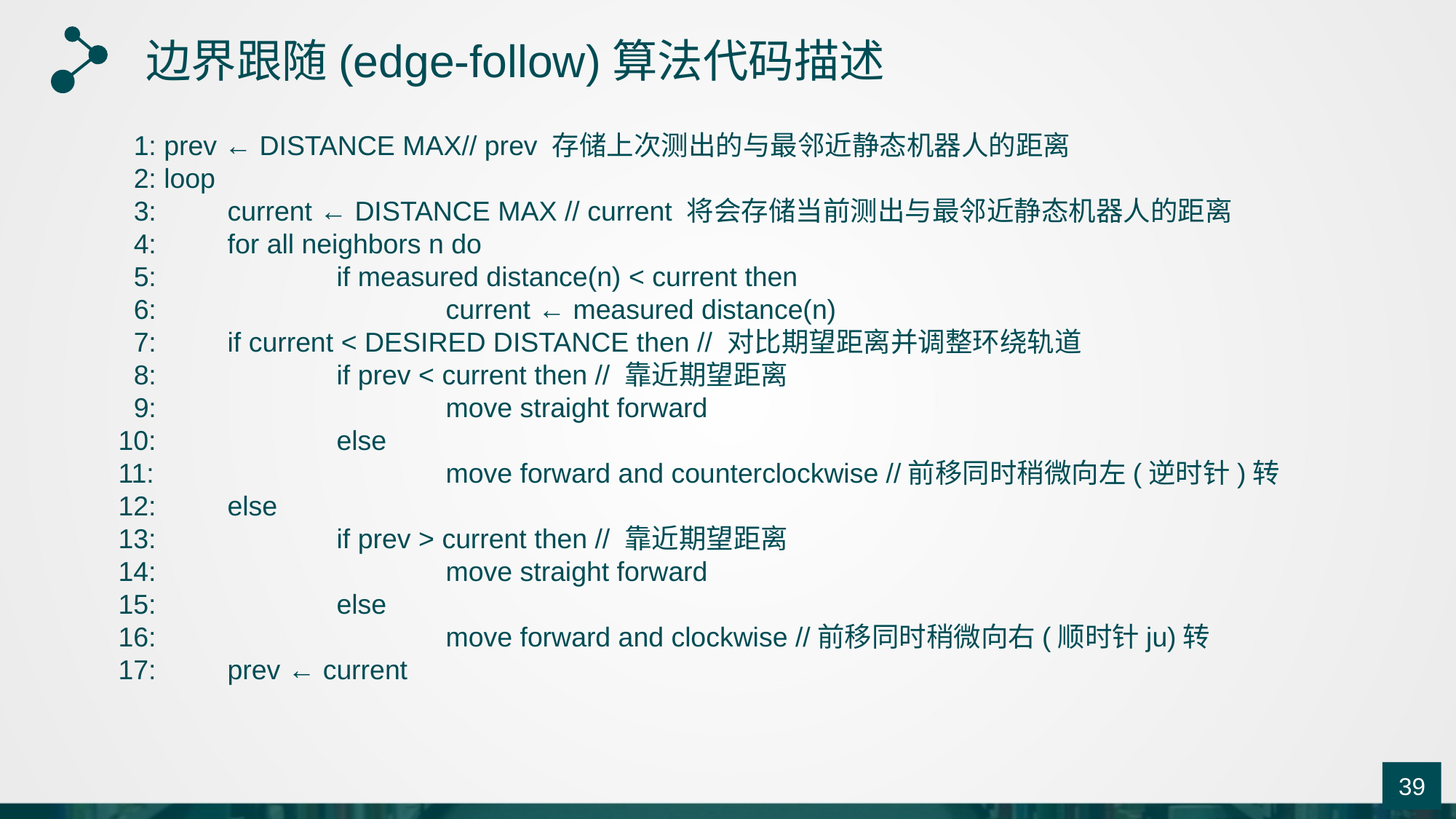

边界跟随(edge-follow)算法代码描述
  1: prev ← DISTANCE MAX// prev 存储上次测出的与最邻近静态机器人的距离
  2: loop
  3: 	current ← DISTANCE MAX // current 将会存储当前测出与最邻近静态机器人的距离
  4: 	for all neighbors n do
  5:		if measured distance(n) < current then
  6: 			current ← measured distance(n)
  7: 	if current < DESIRED DISTANCE then // 对比期望距离并调整环绕轨道
  8: 		if prev < current then // 靠近期望距离
  9: 			move straight forward
10: 		else
11: 			move forward and counterclockwise //前移同时稍微向左(逆时针)转
12: 	else
13: 		if prev > current then // 靠近期望距离
14: 			move straight forward
15: 		else
16: 			move forward and clockwise //前移同时稍微向右(顺时针ju)转
17: 	prev ← current